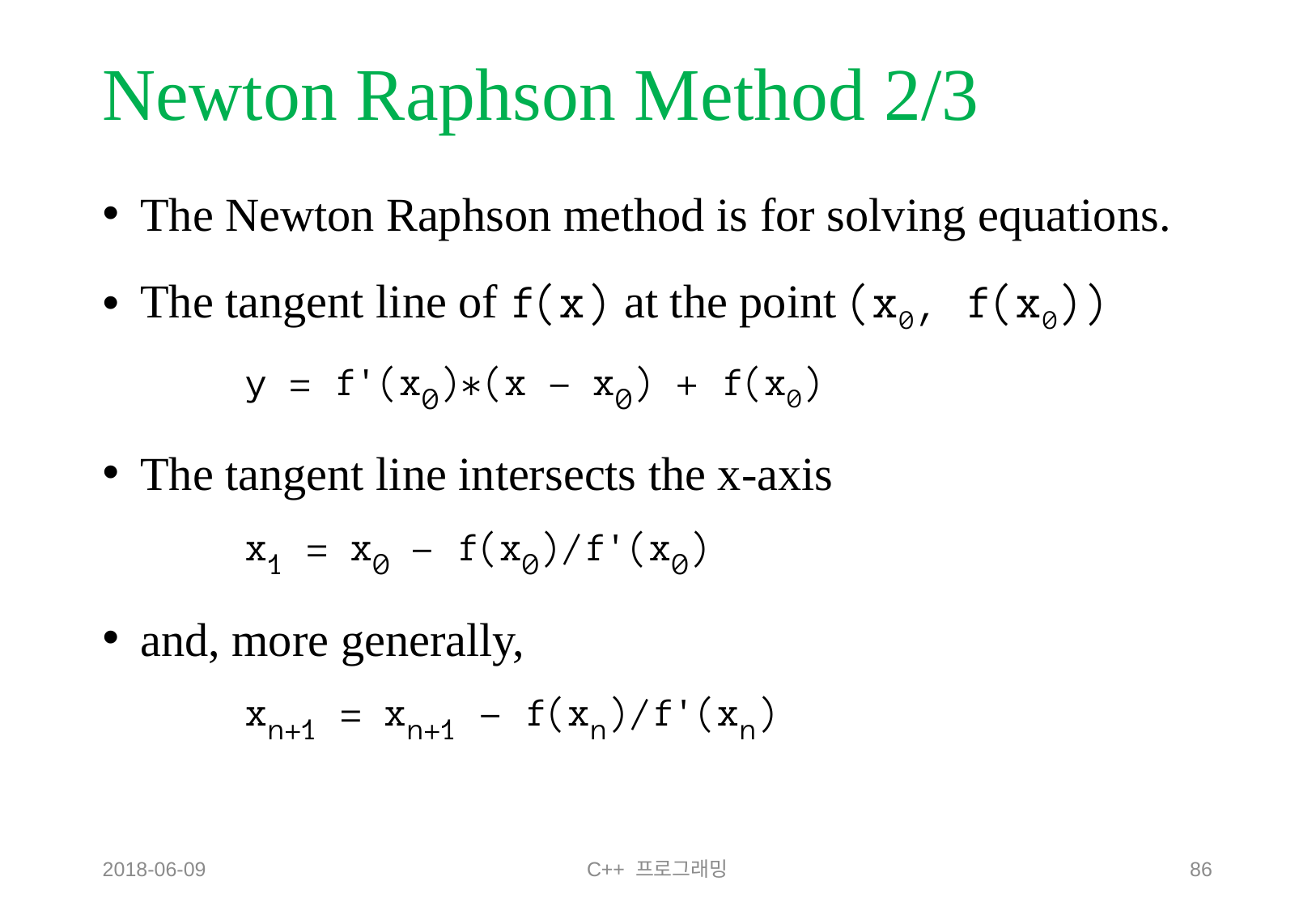

# Newton Raphson Method 2/3
The Newton Raphson method is for solving equations.
The tangent line of f(x) at the point (x0, f(x0))
	y = f'(x0)*(x − x0) + f(x0)
The tangent line intersects the x-axis
	x1 = x0 − f(x0)/f'(x0)
and, more generally,
	xn+1 = xn+1 − f(xn)/f'(xn)
2018-06-09
C++ 프로그래밍
86